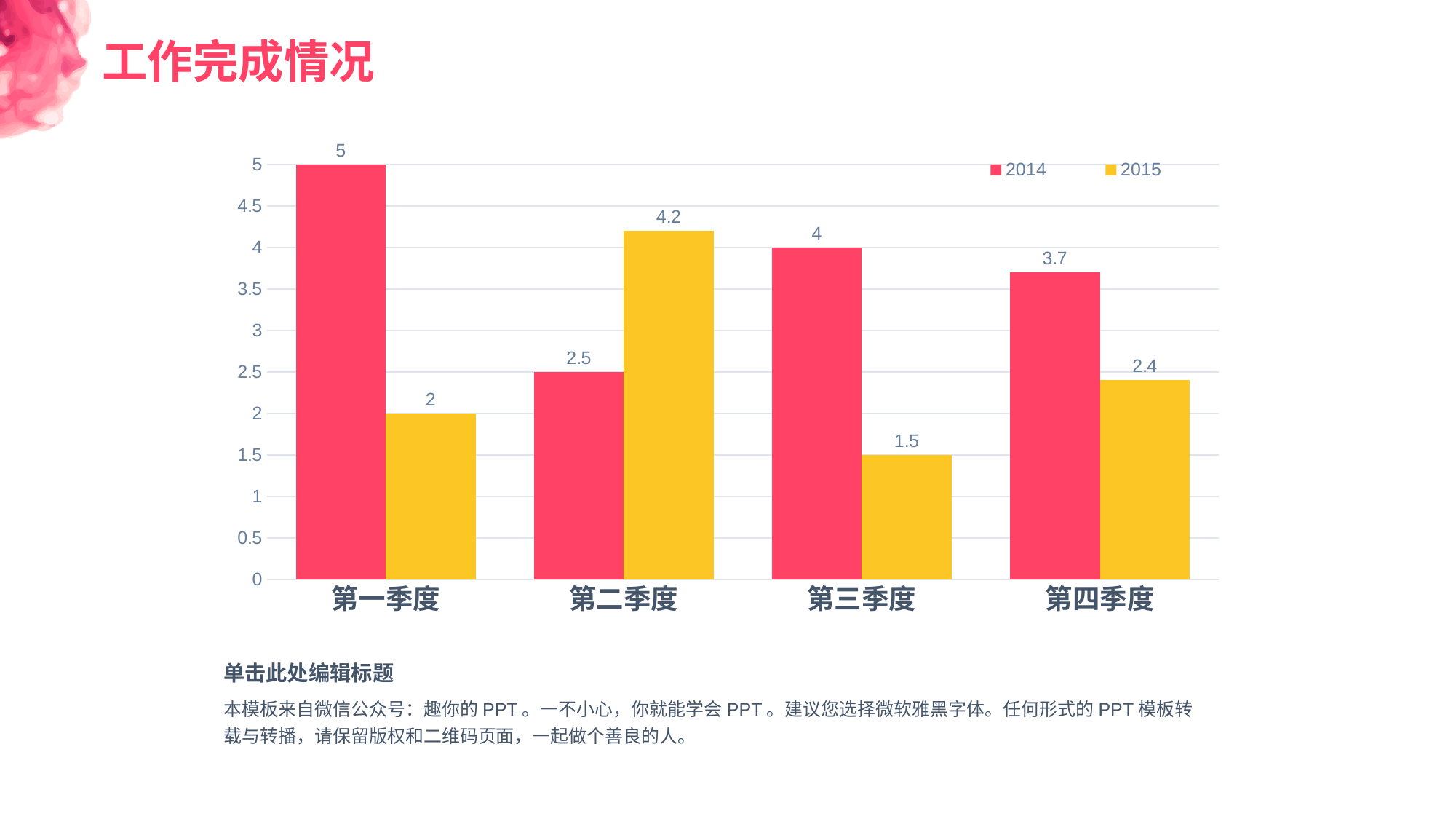

工作完成情况

### Chart

| Category | 2014 | 2015 |
|---|---|---|
| 第一季度 | 5.0 | 2.0 |
| 第二季度 | 2.5 | 4.2 |
| 第三季度 | 4.0 | 1.5 |
| 第四季度 | 3.7 | 2.4 |
单击此处编辑标题
本模板来自微信公众号：趣你的PPT。一不小心，你就能学会PPT。建议您选择微软雅黑字体。任何形式的PPT模板转载与转播，请保留版权和二维码页面，一起做个善良的人。